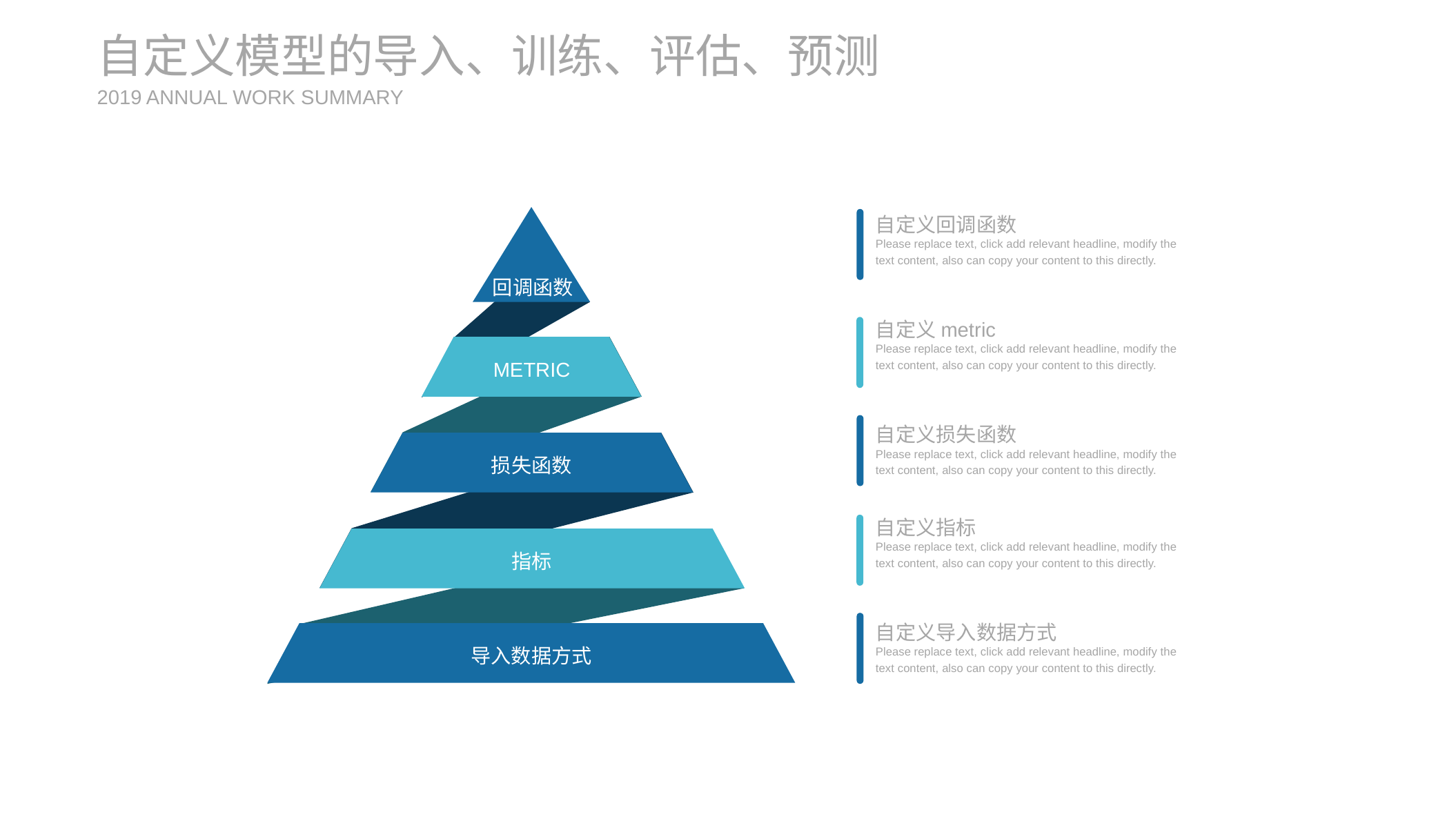

自定义模型的导入、训练、评估、预测
2019 ANNUAL WORK SUMMARY

回调函数
自定义回调函数
Please replace text, click add relevant headline, modify the text content, also can copy your content to this directly.

自定义metric
Please replace text, click add relevant headline, modify the text content, also can copy your content to this directly.

metric

自定义损失函数
Please replace text, click add relevant headline, modify the text content, also can copy your content to this directly.

损失函数

自定义指标
Please replace text, click add relevant headline, modify the text content, also can copy your content to this directly.

指标

自定义导入数据方式
Please replace text, click add relevant headline, modify the text content, also can copy your content to this directly.

导入数据方式